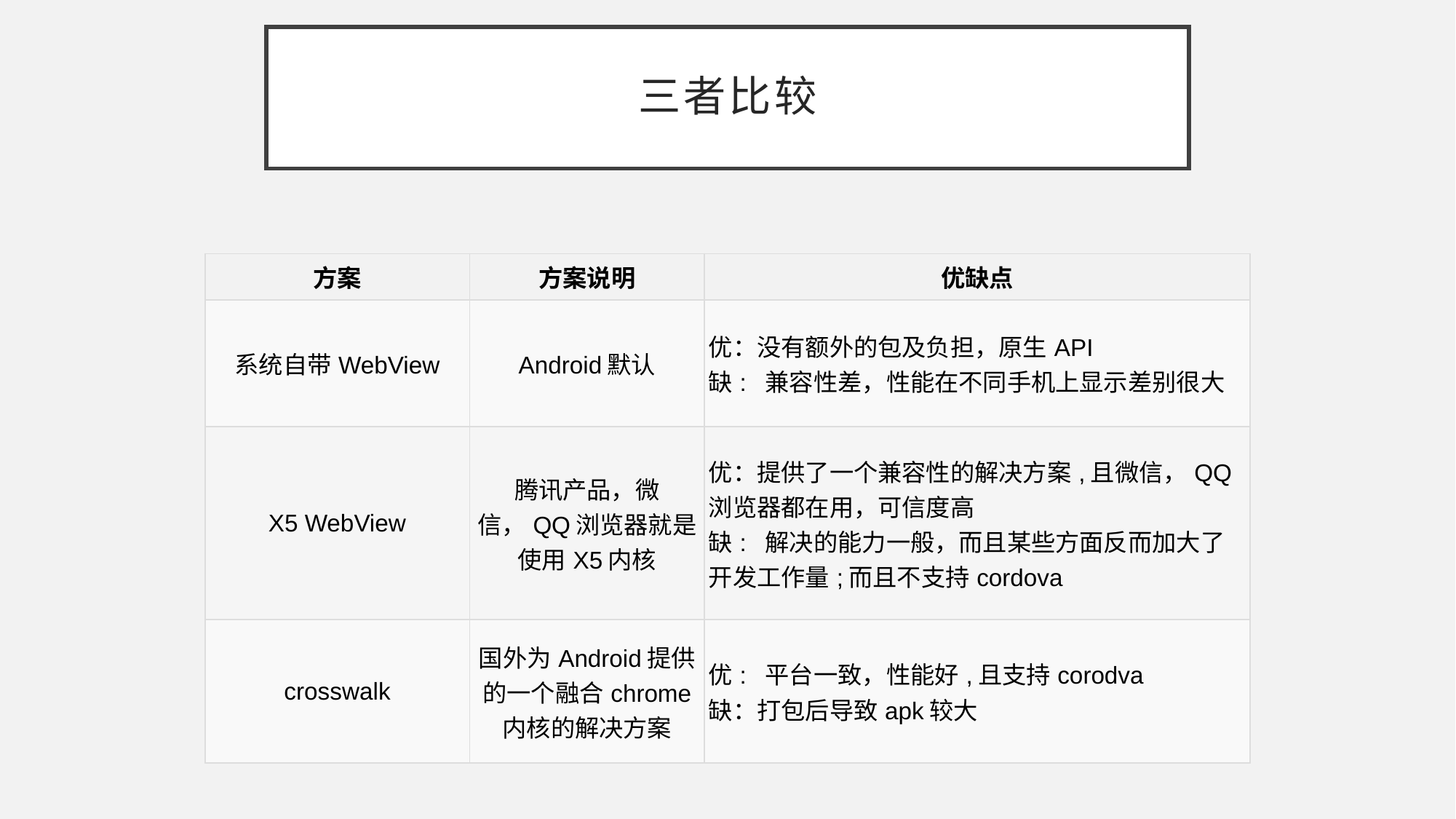

# 三者比较
| 方案 | 方案说明 | 优缺点 |
| --- | --- | --- |
| 系统自带WebView | Android默认 | 优：没有额外的包及负担，原生API 缺: 兼容性差，性能在不同手机上显示差别很大 |
| X5 WebView | 腾讯产品，微信，QQ浏览器就是使用X5内核 | 优：提供了一个兼容性的解决方案,且微信，QQ浏览器都在用，可信度高 缺: 解决的能力一般，而且某些方面反而加大了开发工作量;而且不支持cordova |
| crosswalk | 国外为Android提供的一个融合chrome 内核的解决方案 | 优: 平台一致，性能好,且支持corodva 缺：打包后导致apk较大 |